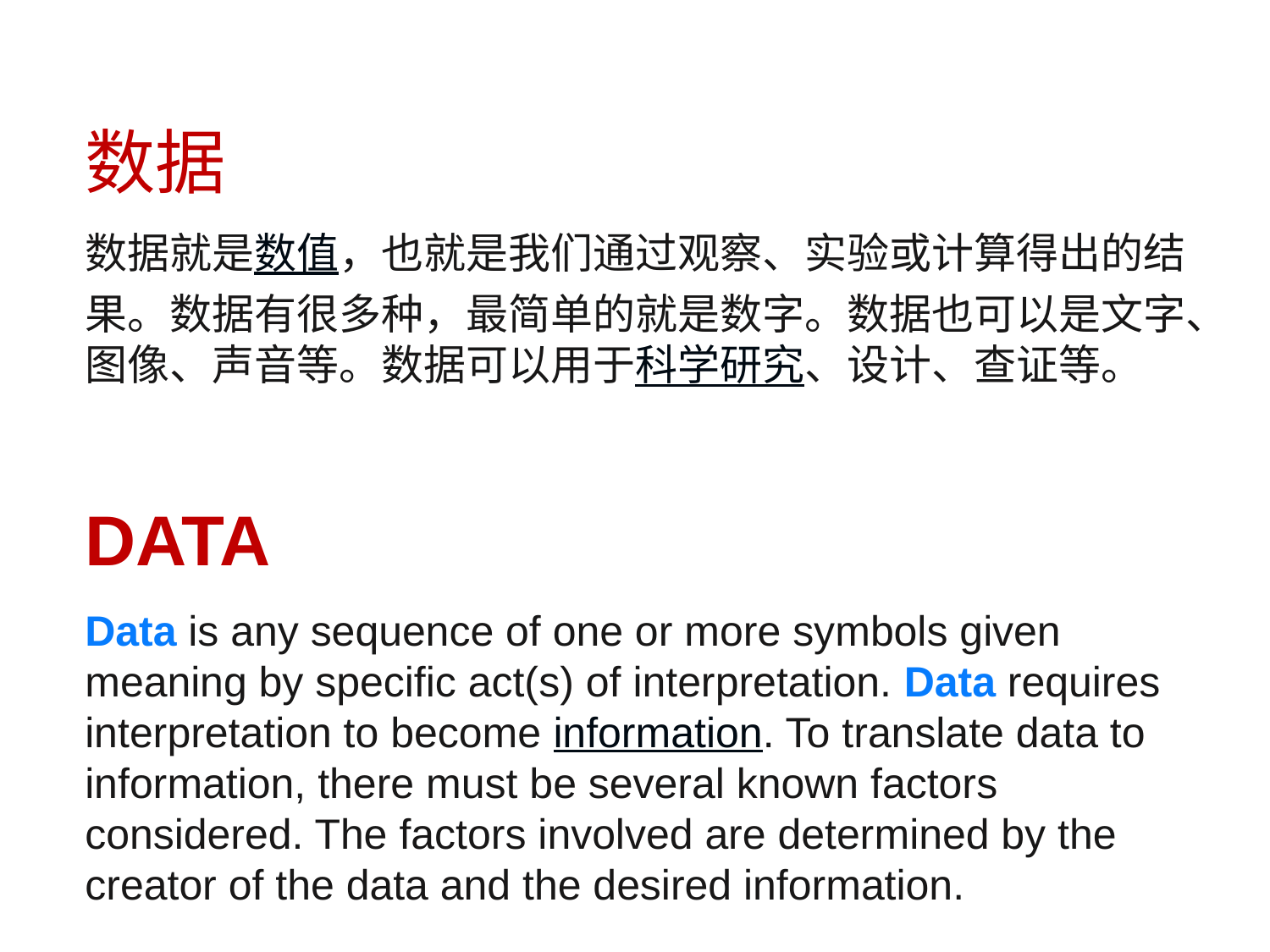

数据
数据就是数值，也就是我们通过观察、实验或计算得出的结果。数据有很多种，最简单的就是数字。数据也可以是文字、图像、声音等。数据可以用于科学研究、设计、查证等。
DATA
Data is any sequence of one or more symbols given meaning by specific act(s) of interpretation. Data requires interpretation to become information. To translate data to information, there must be several known factors considered. The factors involved are determined by the creator of the data and the desired information.